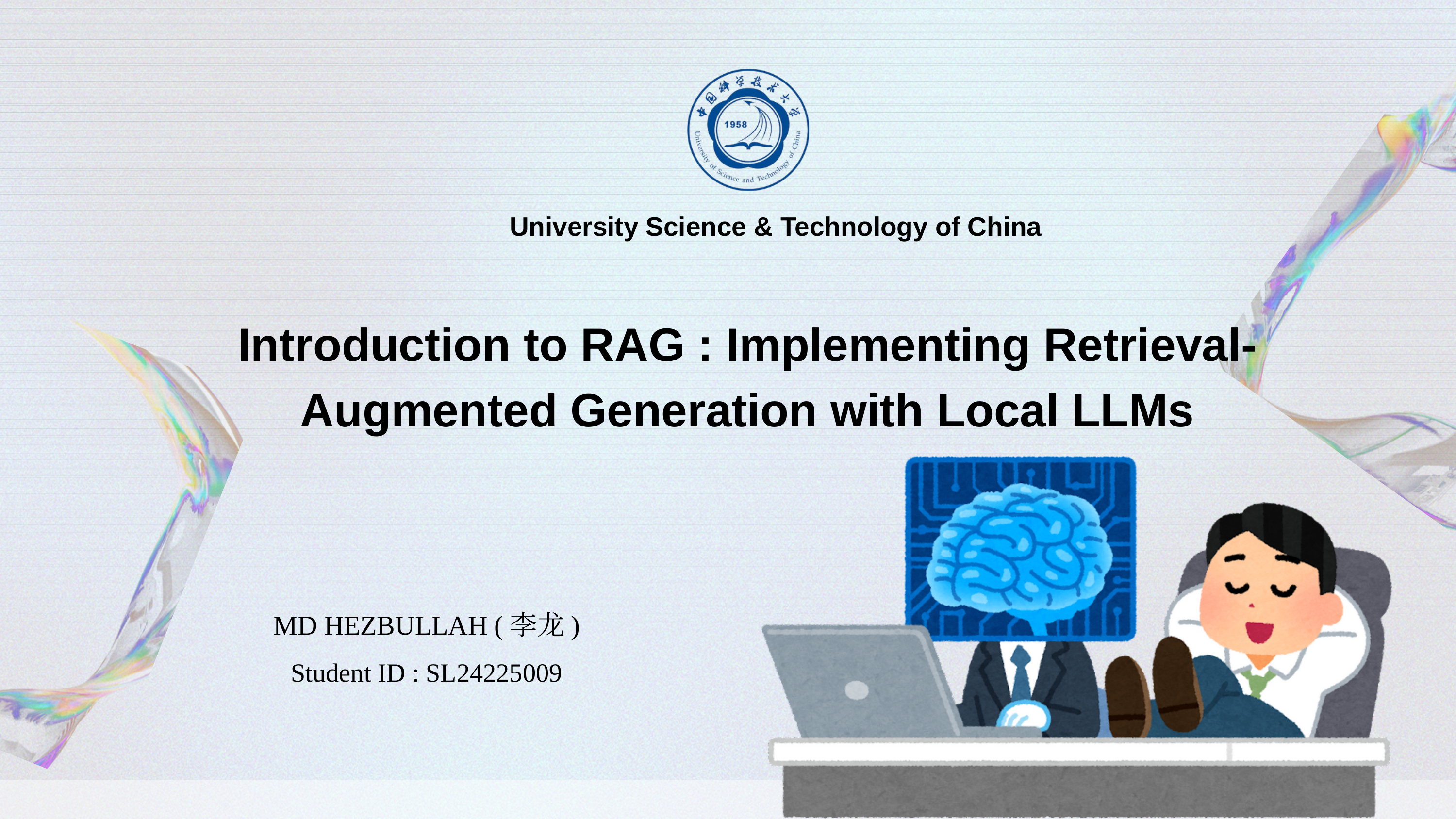

University Science & Technology of China

Introduction to RAG : Implementing Retrieval-Augmented Generation with Local LLMs

MD HEZBULLAH (李龙)
Student ID : SL24225009